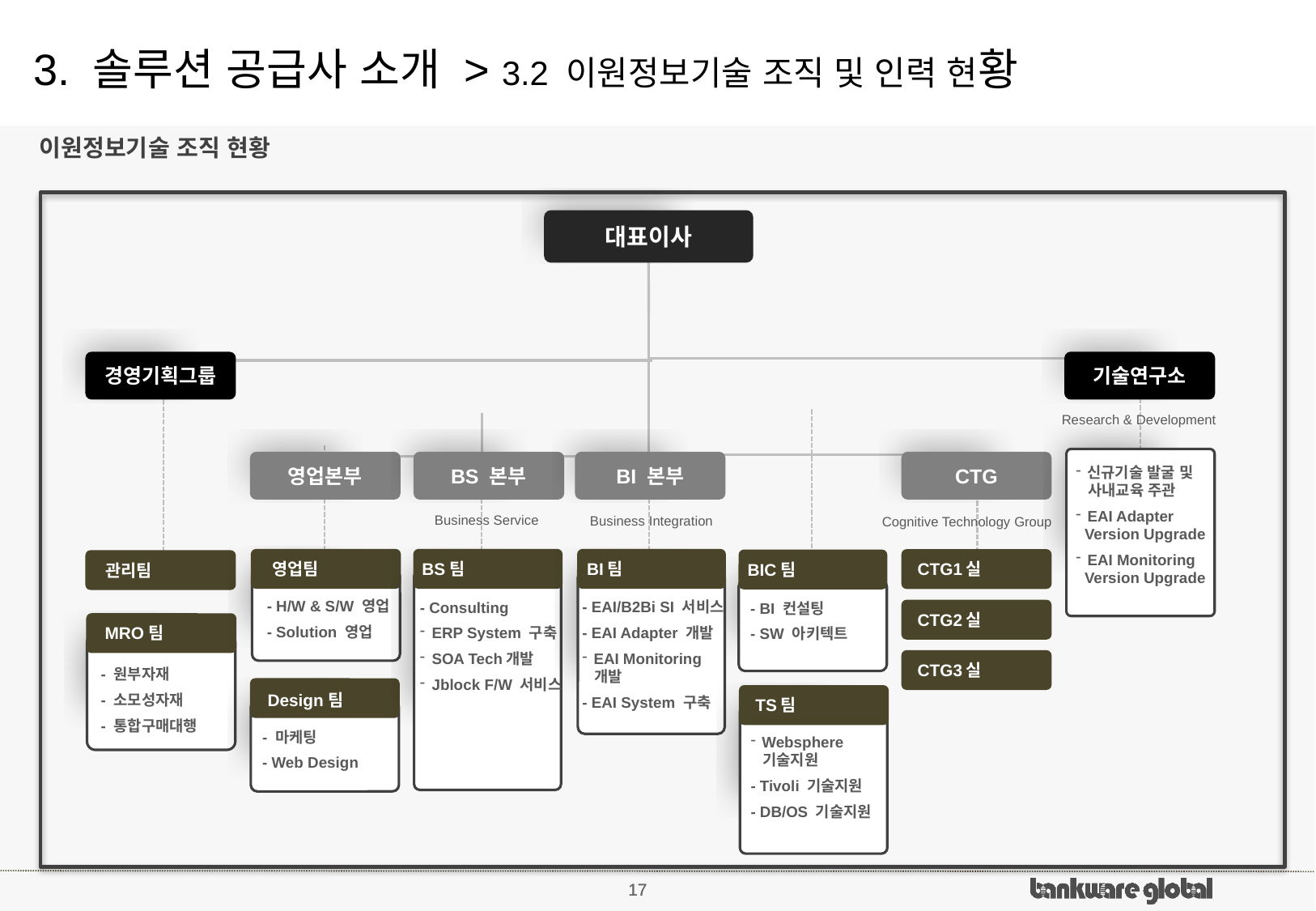

# 3. 솔루션 공급사 소개 > 3.2 이원정보기술 조직 및 인력 현황
이원정보기술 조직 현황

대표이사
경영기획그룹
기술연구소
Research & Development

영업본부
BS 본부
BI 본부
CTG
신규기술 발굴 및
  사내교육 주관
EAI Adapter
  Version Upgrade
EAI Monitoring
  Version Upgrade
Business Service
Business Integration
Cognitive Technology Group

영업팀
BS팀
BI팀
CTG1실
BIC팀
관리팀

- H/W & S/W 영업
- Solution 영업
- EAI/B2Bi SI 서비스
- EAI Adapter 개발
EAI Monitoring
  개발
- EAI System 구축
- Consulting
ERP System 구축
SOA Tech개발
Jblock F/W 서비스
- BI 컨설팅
- SW 아키텍트

CTG2실

MRO팀

CTG3실
- 원부자재
- 소모성자재
- 통합구매대행

Design팀

TS팀

- 마케팅
- Web Design
Websphere
  기술지원
- Tivoli 기술지원
- DB/OS 기술지원